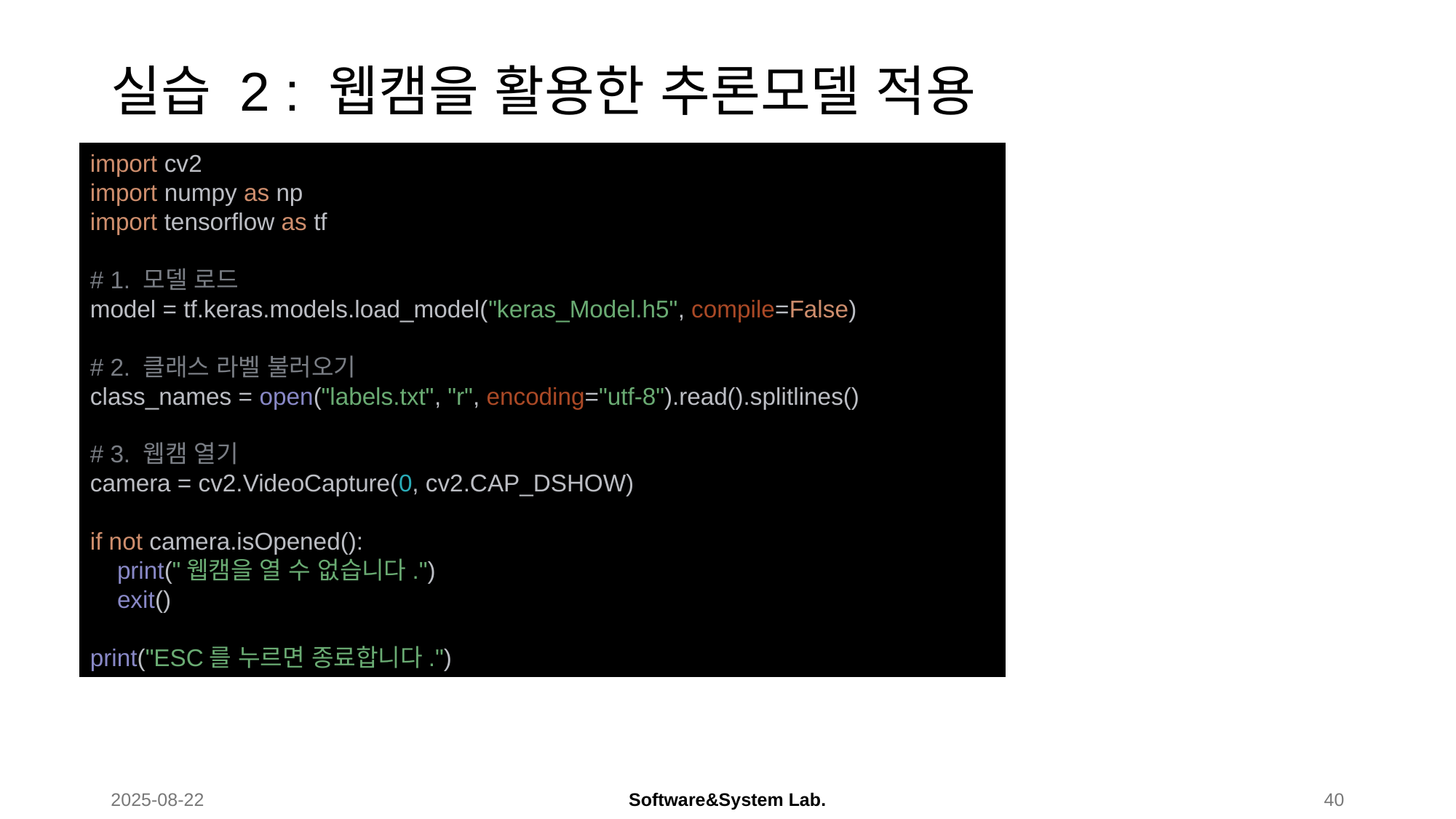

# 실습 2 : 웹캠을 활용한 추론모델 적용
import cv2
import numpy as np
import tensorflow as tf
# 1. 모델 로드
model = tf.keras.models.load_model("keras_Model.h5", compile=False)
# 2. 클래스 라벨 불러오기
class_names = open("labels.txt", "r", encoding="utf-8").read().splitlines()
# 3. 웹캠 열기
camera = cv2.VideoCapture(0, cv2.CAP_DSHOW)
if not camera.isOpened():
    print("웹캠을 열 수 없습니다.")
    exit()
print("ESC를 누르면 종료합니다.")
2025-08-22
Software&System Lab.
40